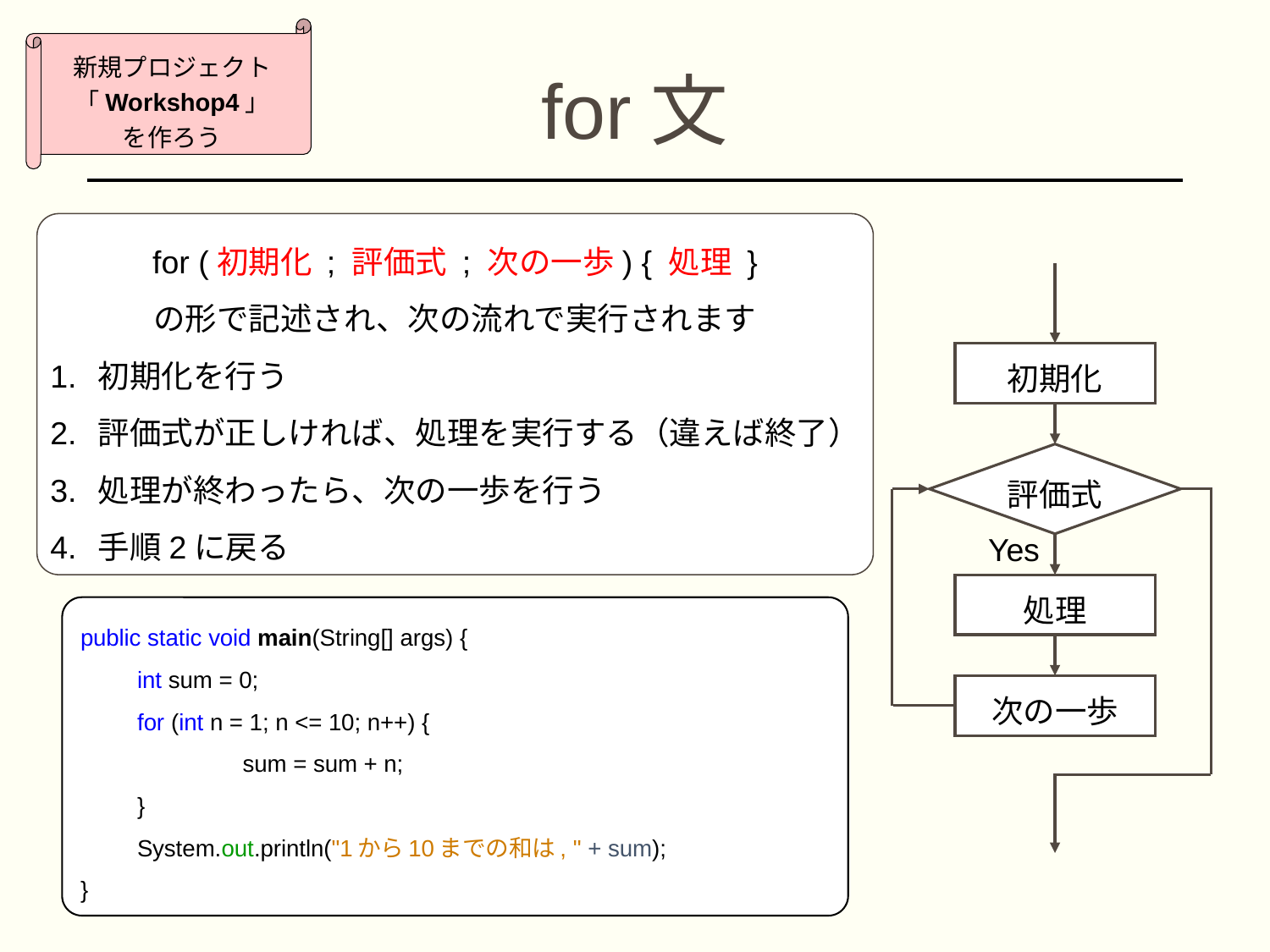

新規プロジェクト
「Workshop4」
を作ろう
# for文
for (初期化 ; 評価式 ; 次の一歩) { 処理 }
の形で記述され、次の流れで実行されます
初期化を行う
評価式が正しければ、処理を実行する（違えば終了）
処理が終わったら、次の一歩を行う
手順2に戻る
初期化
評価式
Yes
処理
public static void main(String[] args) {
int sum = 0;
for (int n = 1; n <= 10; n++) {
	sum = sum + n;
}
System.out.println("1から10までの和は, " + sum);
}
次の一歩